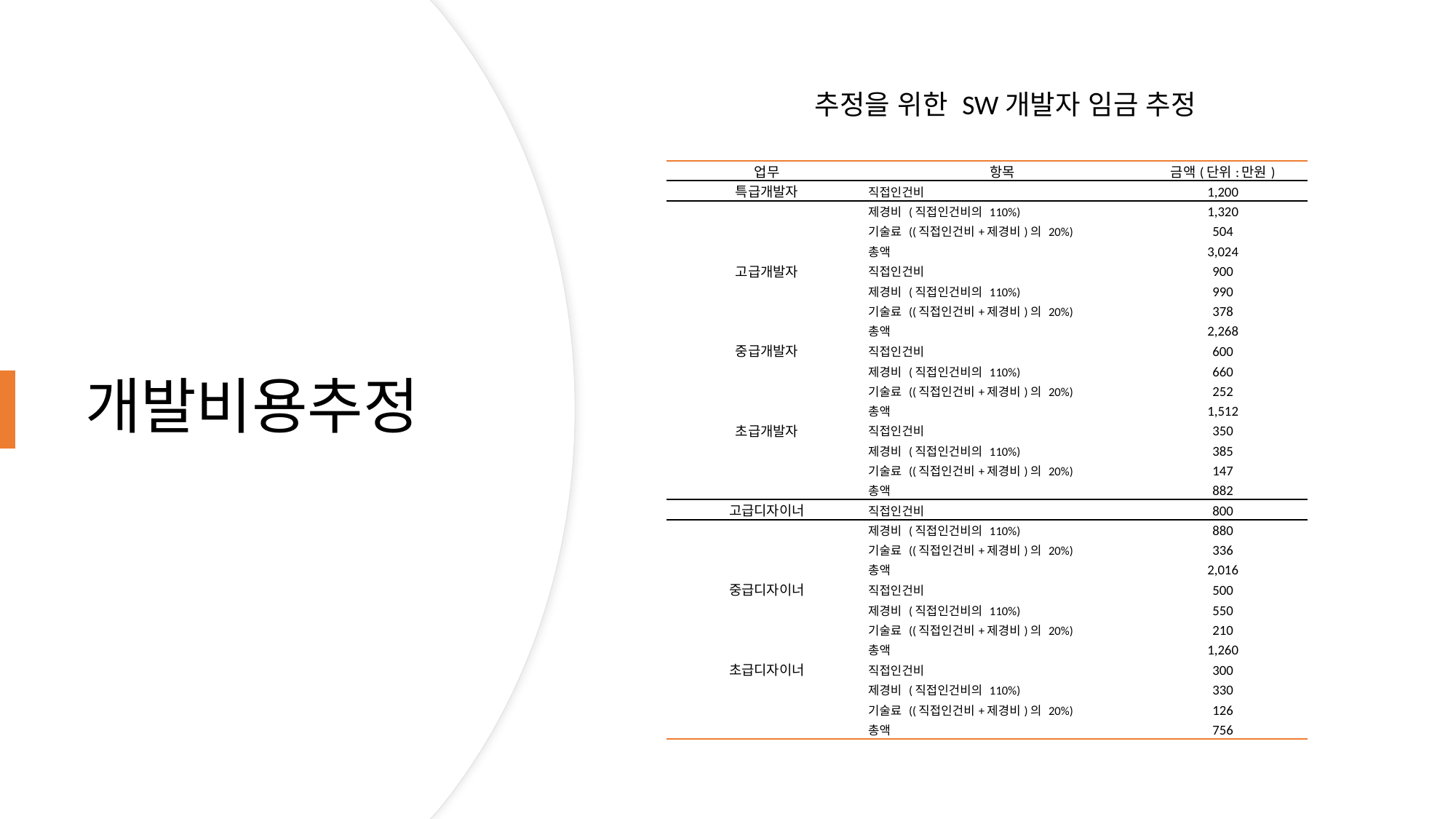

추정을 위한 SW개발자 임금 추정
# 개발비용추정
| 업무 | 항목 | 금액(단위:만원) |
| --- | --- | --- |
| 특급개발자 | 직접인건비 | 1,200 |
|  | 제경비 (직접인건비의 110%) | 1,320 |
|  | 기술료 ((직접인건비+제경비)의 20%) | 504 |
|  | 총액 | 3,024 |
| 고급개발자 | 직접인건비 | 900 |
|  | 제경비 (직접인건비의 110%) | 990 |
|  | 기술료 ((직접인건비+제경비)의 20%) | 378 |
|  | 총액 | 2,268 |
| 중급개발자 | 직접인건비 | 600 |
|  | 제경비 (직접인건비의 110%) | 660 |
|  | 기술료 ((직접인건비+제경비)의 20%) | 252 |
|  | 총액 | 1,512 |
| 초급개발자 | 직접인건비 | 350 |
|  | 제경비 (직접인건비의 110%) | 385 |
|  | 기술료 ((직접인건비+제경비)의 20%) | 147 |
|  | 총액 | 882 |
| 고급디자이너 | 직접인건비 | 800 |
|  | 제경비 (직접인건비의 110%) | 880 |
|  | 기술료 ((직접인건비+제경비)의 20%) | 336 |
|  | 총액 | 2,016 |
| 중급디자이너 | 직접인건비 | 500 |
|  | 제경비 (직접인건비의 110%) | 550 |
|  | 기술료 ((직접인건비+제경비)의 20%) | 210 |
|  | 총액 | 1,260 |
| 초급디자이너 | 직접인건비 | 300 |
|  | 제경비 (직접인건비의 110%) | 330 |
|  | 기술료 ((직접인건비+제경비)의 20%) | 126 |
|  | 총액 | 756 |